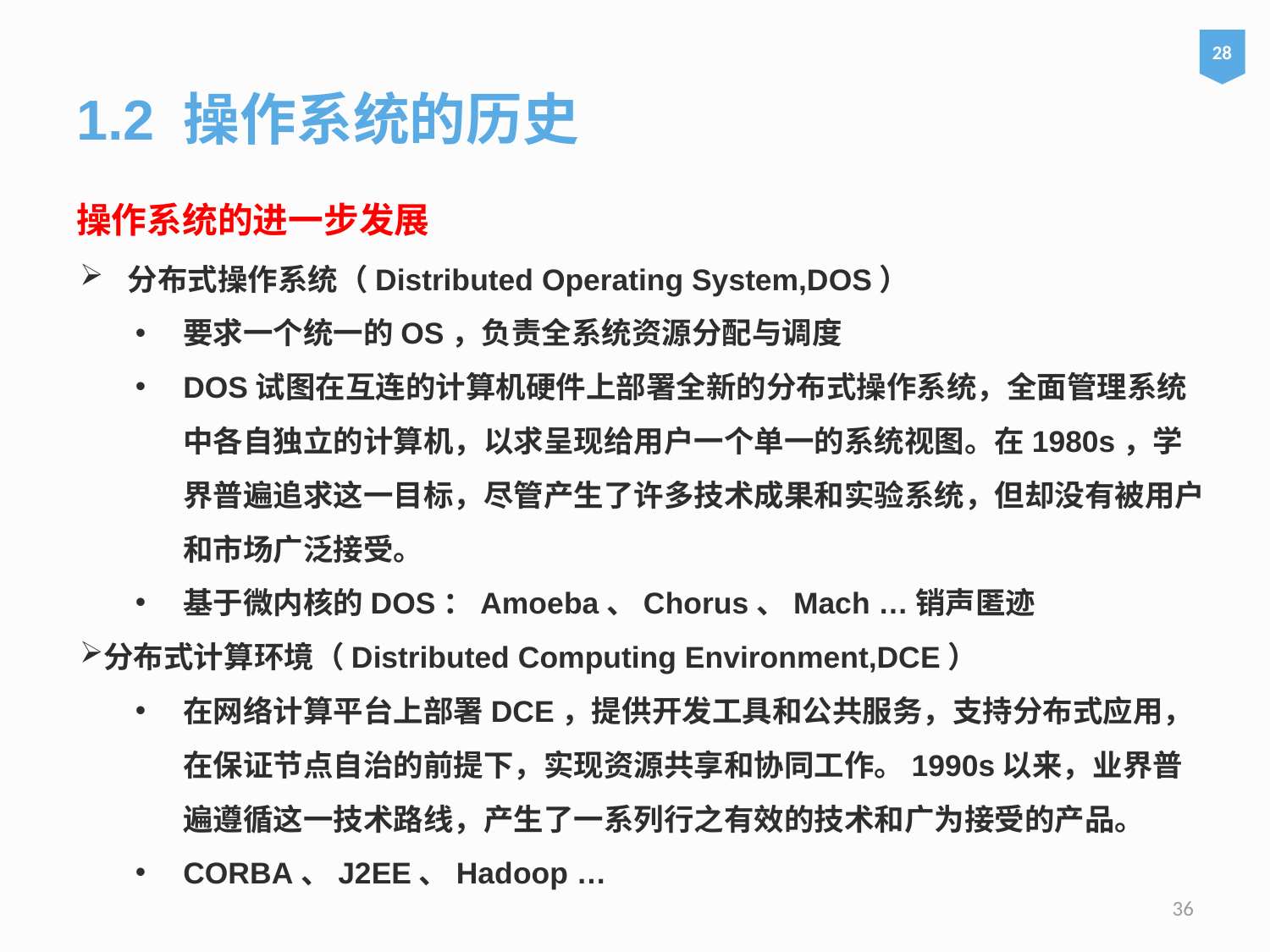

28
1.2 操作系统的历史
操作系统的进一步发展
分布式操作系统（Distributed Operating System,DOS）
要求一个统一的OS，负责全系统资源分配与调度
DOS试图在互连的计算机硬件上部署全新的分布式操作系统，全面管理系统中各自独立的计算机，以求呈现给用户一个单一的系统视图。在1980s，学界普遍追求这一目标，尽管产生了许多技术成果和实验系统，但却没有被用户和市场广泛接受。
基于微内核的DOS：Amoeba、Chorus、Mach …销声匿迹
分布式计算环境（Distributed Computing Environment,DCE）
在网络计算平台上部署DCE，提供开发工具和公共服务，支持分布式应用，在保证节点自治的前提下，实现资源共享和协同工作。1990s以来，业界普遍遵循这一技术路线，产生了一系列行之有效的技术和广为接受的产品。
CORBA、J2EE、Hadoop …

36